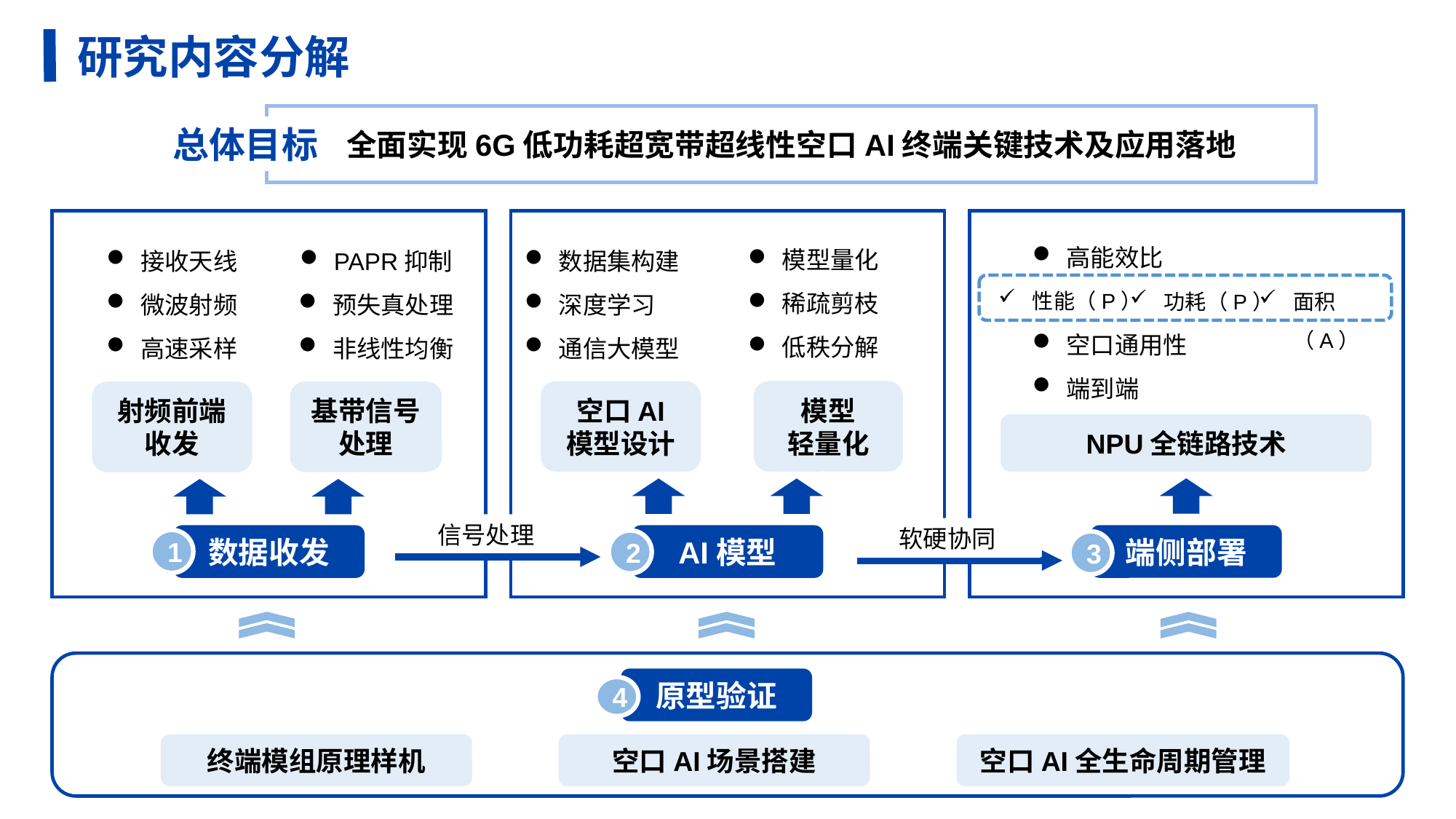

研究内容分解
全面实现6G低功耗超宽带超线性空口AI终端关键技术及应用落地
总体目标

接收天线
微波射频
高速采样
PAPR抑制
预失真处理
非线性均衡
基带信号处理
射频前端收发

数据收发

模型量化
稀疏剪枝
低秩分解
数据集构建
深度学习
通信大模型
模型
轻量化
空口AI
模型设计

AI模型

高能效比

空口通用性
端到端
性能（P）
功耗（P）
面积（A）

NPU全链路技术

端侧部署
信号处理
软硬协同
1
2
3

终端模组原理样机
原型验证
4
空口AI场景搭建
空口AI全生命周期管理